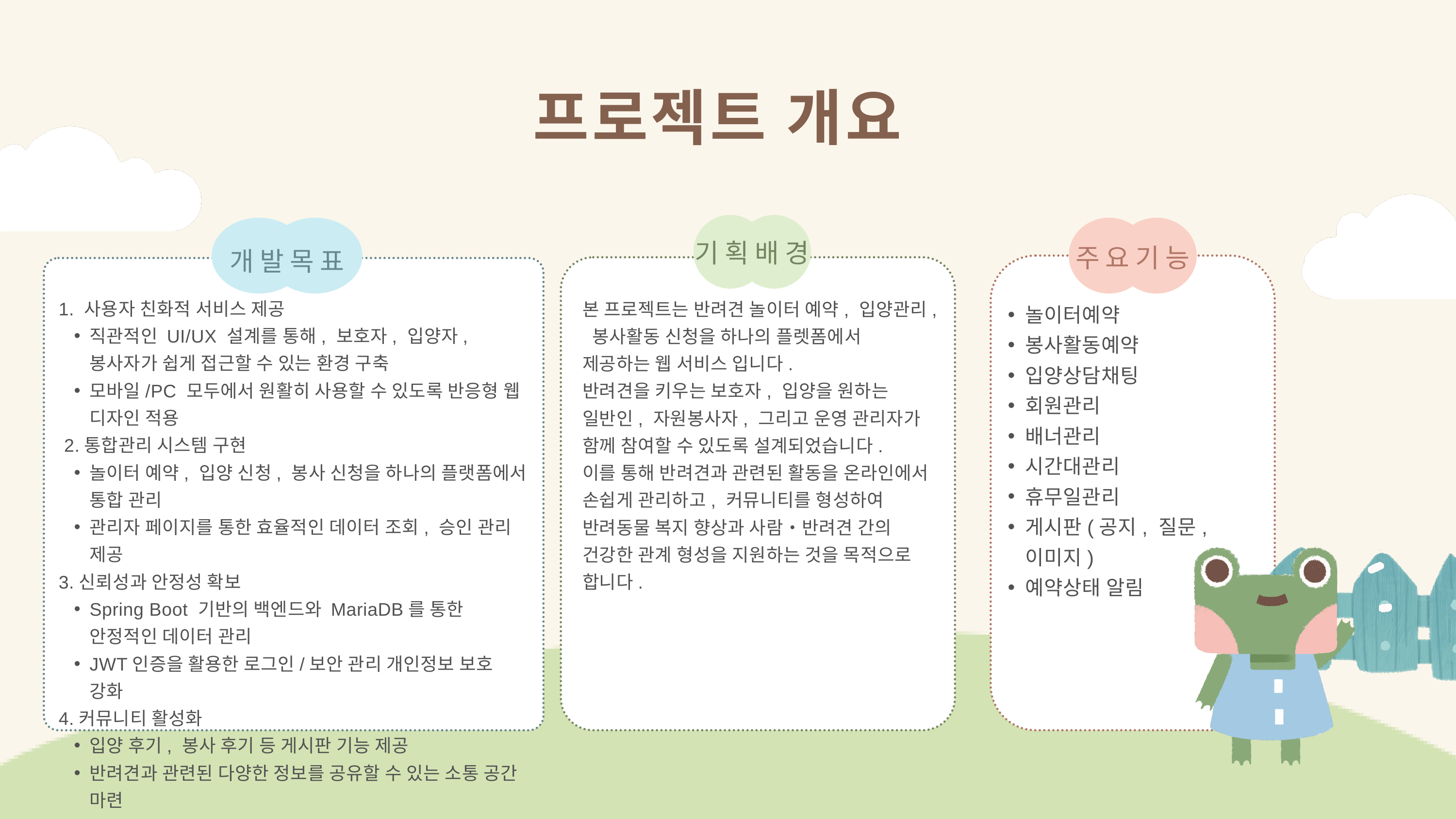

프로젝트 개요

개발목표

1. 사용자 친화적 서비스 제공
직관적인 UI/UX 설계를 통해, 보호자, 입양자, 봉사자가 쉽게 접근할 수 있는 환경 구축
모바일/PC 모두에서 원활히 사용할 수 있도록 반응형 웹 디자인 적용
 2.통합관리 시스템 구현
놀이터 예약, 입양 신청, 봉사 신청을 하나의 플랫폼에서 통합 관리
관리자 페이지를 통한 효율적인 데이터 조회, 승인 관리 제공
3.신뢰성과 안정성 확보
Spring Boot 기반의 백엔드와 MariaDB를 통한 안정적인 데이터 관리
JWT인증을 활용한 로그인/보안 관리 개인정보 보호 강화
4.커뮤니티 활성화
입양 후기, 봉사 후기 등 게시판 기능 제공
반려견과 관련된 다양한 정보를 공유할 수 있는 소통 공간 마련

기획배경
주요기능

놀이터예약
봉사활동예약
입양상담채팅
회원관리
배너관리
시간대관리
휴무일관리
게시판(공지, 질문, 이미지)
예약상태 알림
본 프로젝트는 반려견 놀이터 예약, 입양관리, 봉사활동 신청을 하나의 플렛폼에서 제공하는 웹 서비스 입니다.
반려견을 키우는 보호자, 입양을 원하는 일반인, 자원봉사자, 그리고 운영 관리자가 함께 참여할 수 있도록 설계되었습니다.
이를 통해 반려견과 관련된 활동을 온라인에서 손쉽게 관리하고, 커뮤니티를 형성하여 반려동물 복지 향상과 사람•반려견 간의 건강한 관계 형성을 지원하는 것을 목적으로 합니다.